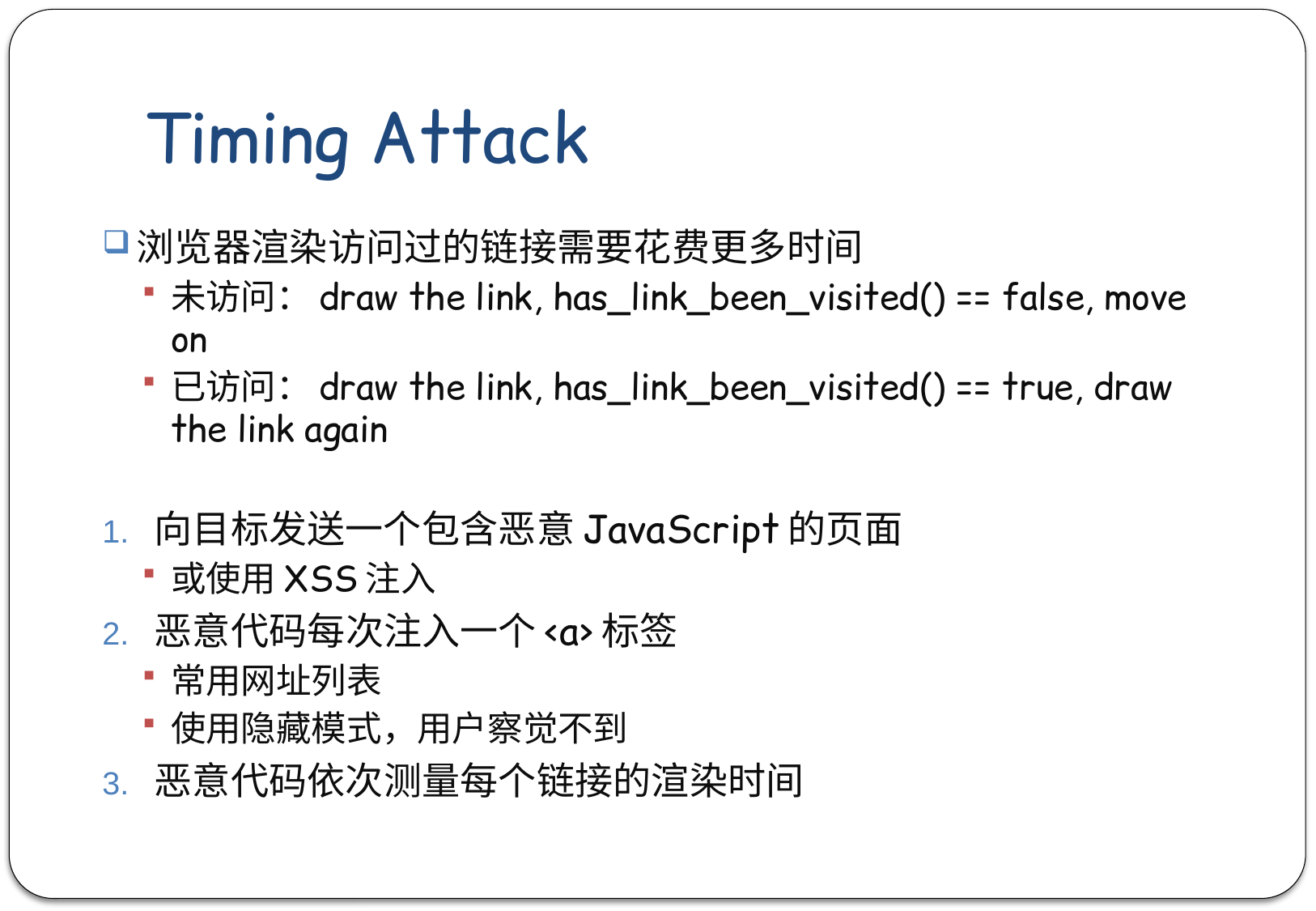

# Timing Attack
浏览器渲染访问过的链接需要花费更多时间
未访问：draw the link, has_link_been_visited() == false, move on
已访问：draw the link, has_link_been_visited() == true, draw the link again

向目标发送一个包含恶意JavaScript的页面
或使用XSS注入
恶意代码每次注入一个<a>标签
常用网址列表
使用隐藏模式，用户察觉不到
恶意代码依次测量每个链接的渲染时间